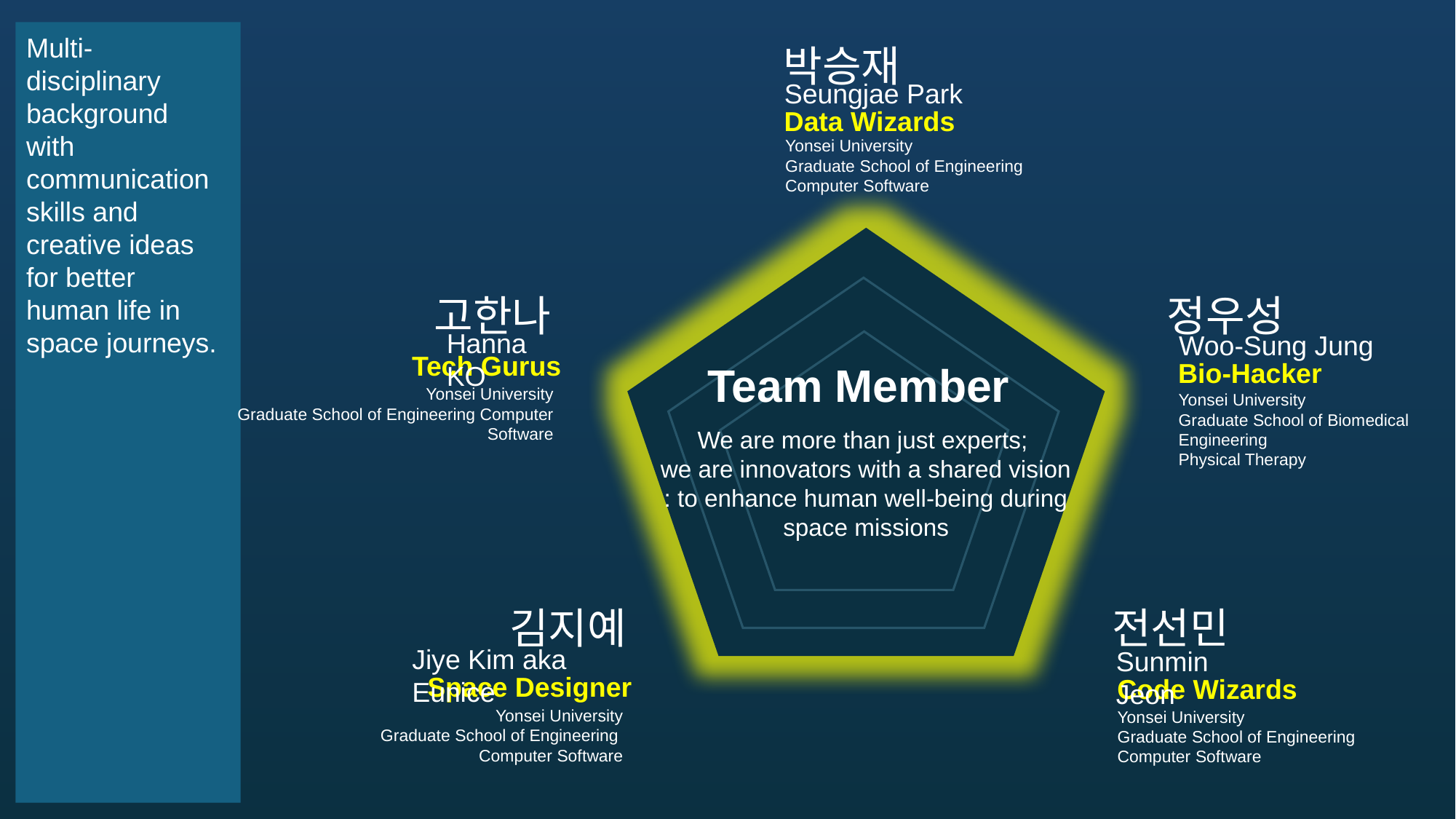

Multi-disciplinary background with communication skills and creative ideas for better human life in space journeys.
박승재
Seungjae Park
Data Wizards
Yonsei University
Graduate School of Engineering
Computer Software

고한나                                                    정우성
Hanna KO
Woo-Sung Jung
# Team Member
Tech Gurus
Bio-Hacker
Yonsei University
Graduate School of Engineering Computer Software
Yonsei University
Graduate School of Biomedical Engineering
Physical Therapy
We are more than just experts;
we are innovators with a shared vision : to enhance human well-being during space missions

                       김지예                                         전선민
Jiye Kim aka Eunice
Sunmin Jeon
Space Designer
Code Wizards
Yonsei University
Graduate School of Engineering
Computer Software
Yonsei University
Graduate School of Engineering
Computer Software